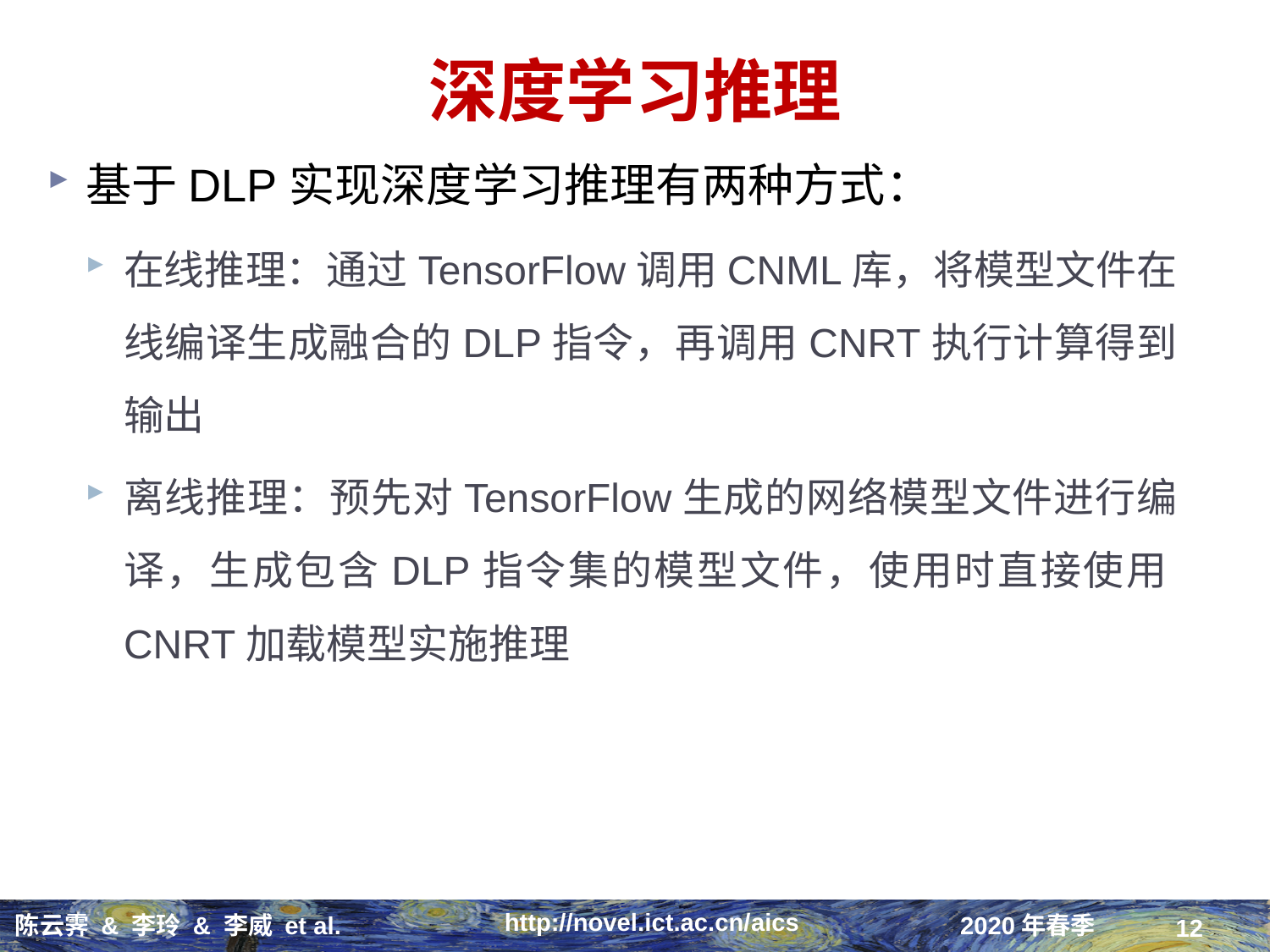

# 深度学习推理
基于DLP实现深度学习推理有两种方式：
在线推理：通过TensorFlow调用CNML库，将模型文件在线编译生成融合的DLP指令，再调用CNRT执行计算得到输出
离线推理：预先对TensorFlow生成的网络模型文件进行编译，生成包含DLP指令集的模型文件，使用时直接使用CNRT加载模型实施推理
12